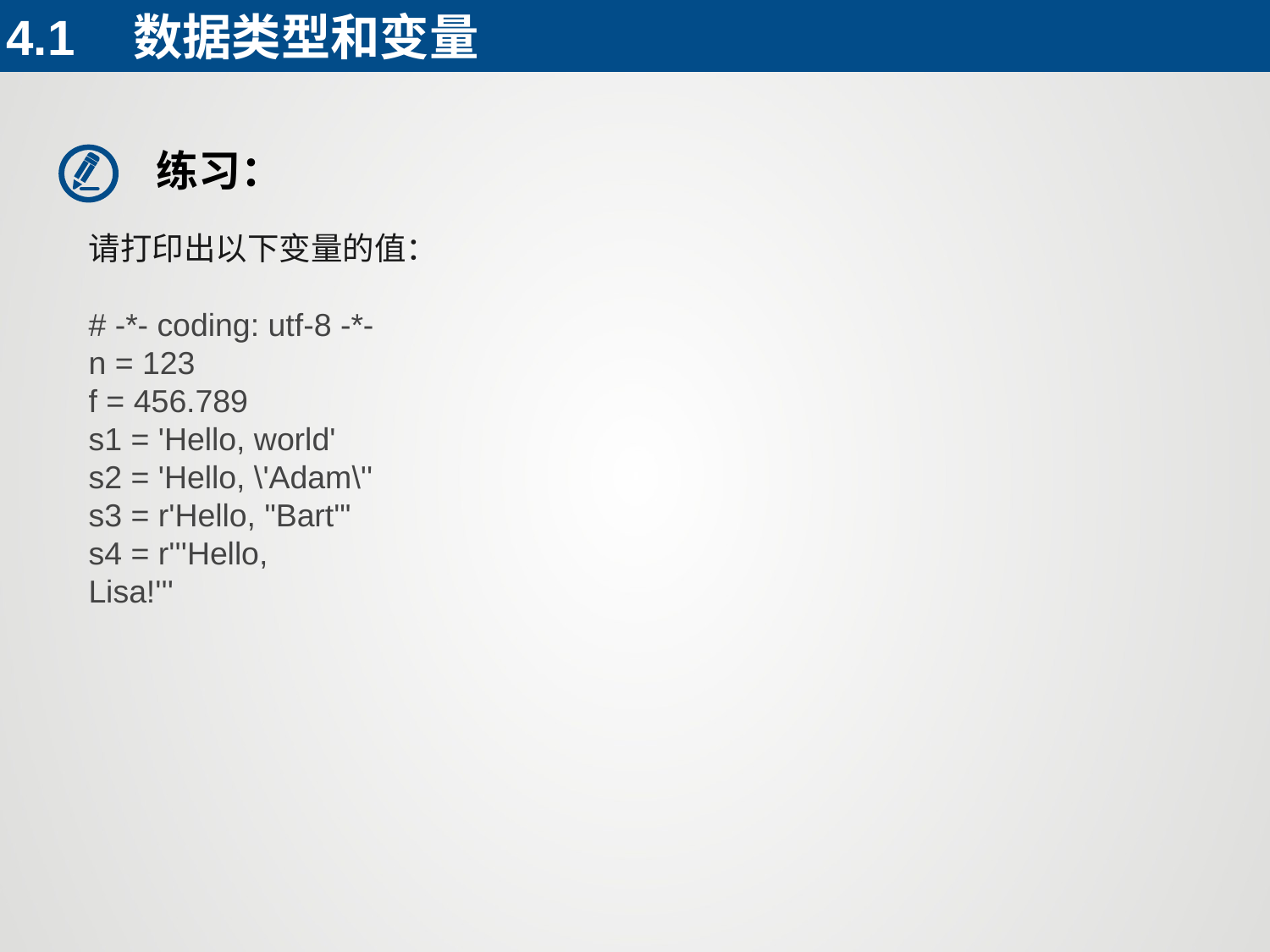

4.1	数据类型和变量
练习：

请打印出以下变量的值：

# -*- coding: utf-8 -*-
n = 123
f = 456.789
s1 = 'Hello, world'
s2 = 'Hello, \'Adam\''
s3 = r'Hello, "Bart"'
s4 = r'''Hello,
Lisa!'''